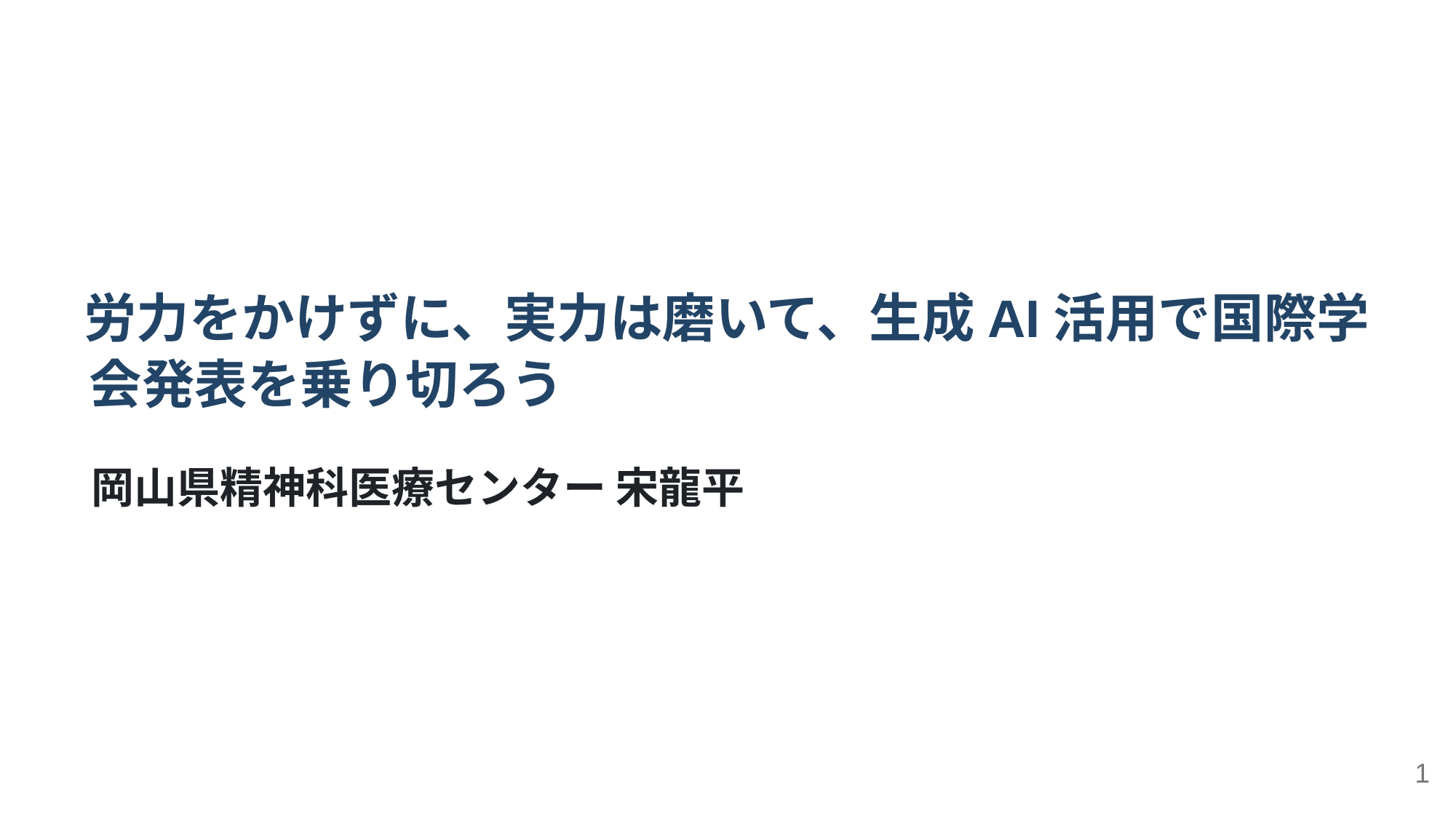

労⼒をかけずに、実⼒は磨いて、⽣成AI活⽤で国際学
会発表を乗り切ろう
岡⼭県精神科医療センター 宋⿓平
1